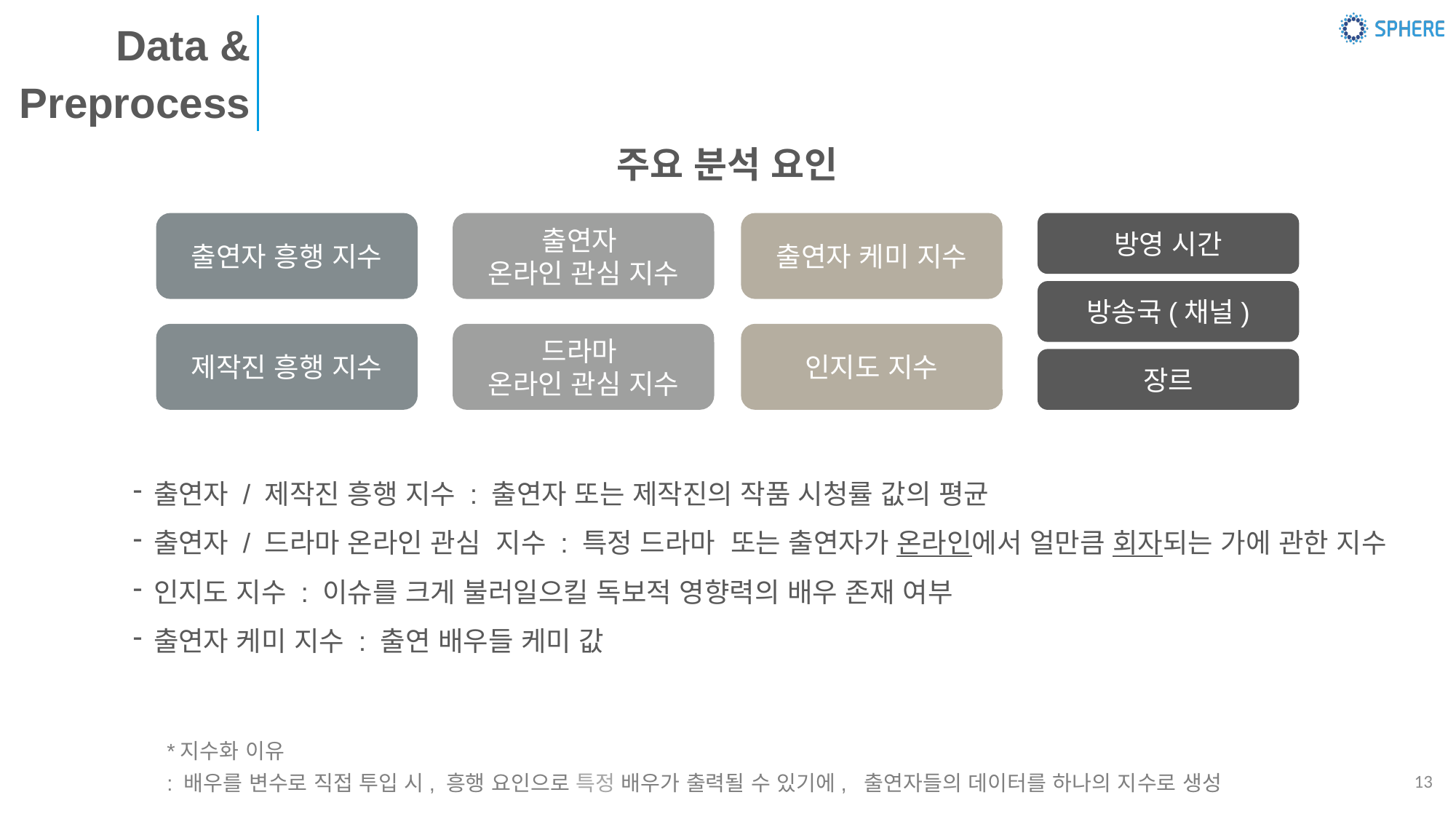

Data &
 Preprocess
주요 분석 요인
출연자 흥행 지수
출연자
온라인 관심 지수
출연자 케미 지수
방영 시간
방송국(채널)
제작진 흥행 지수
드라마
온라인 관심 지수
인지도 지수
장르
출연자 / 제작진 흥행 지수 : 출연자 또는 제작진의 작품 시청률 값의 평균
출연자 / 드라마 온라인 관심  지수 : 특정 드라마  또는 출연자가 온라인에서 얼만큼 회자되는 가에 관한 지수
인지도 지수 : 이슈를 크게 불러일으킬 독보적 영향력의 배우 존재 여부
출연자 케미 지수 : 출연 배우들 케미 값
*지수화 이유
: 배우를 변수로 직접 투입 시, 흥행 요인으로 특정 배우가 출력될 수 있기에,  출연자들의 데이터를 하나의 지수로 생성
13